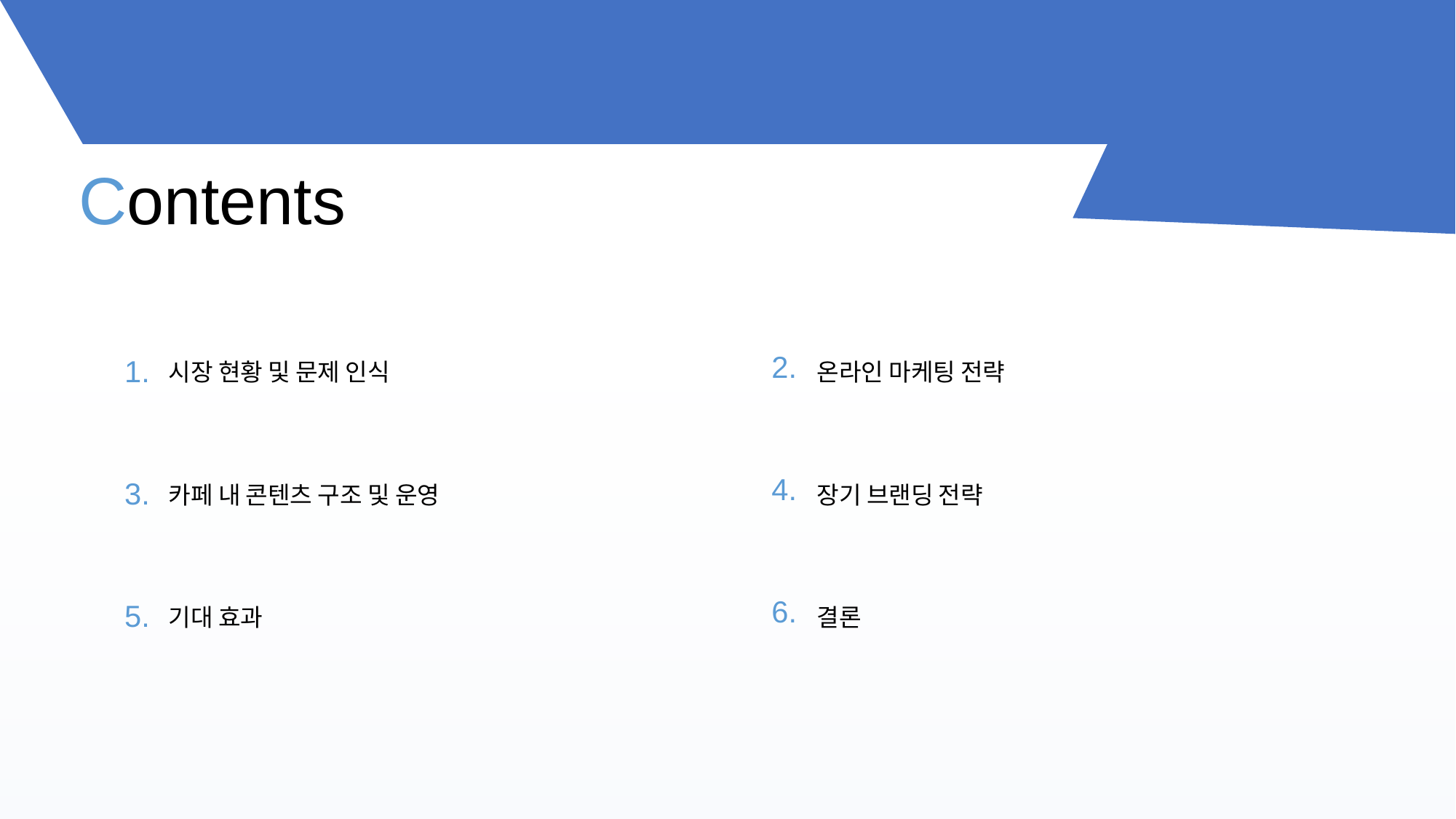

Contents
2.
시장 현황 및 문제 인식
온라인 마케팅 전략
1.
4.
3.
카페 내 콘텐츠 구조 및 운영
장기 브랜딩 전략
6.
5.
기대 효과
결론